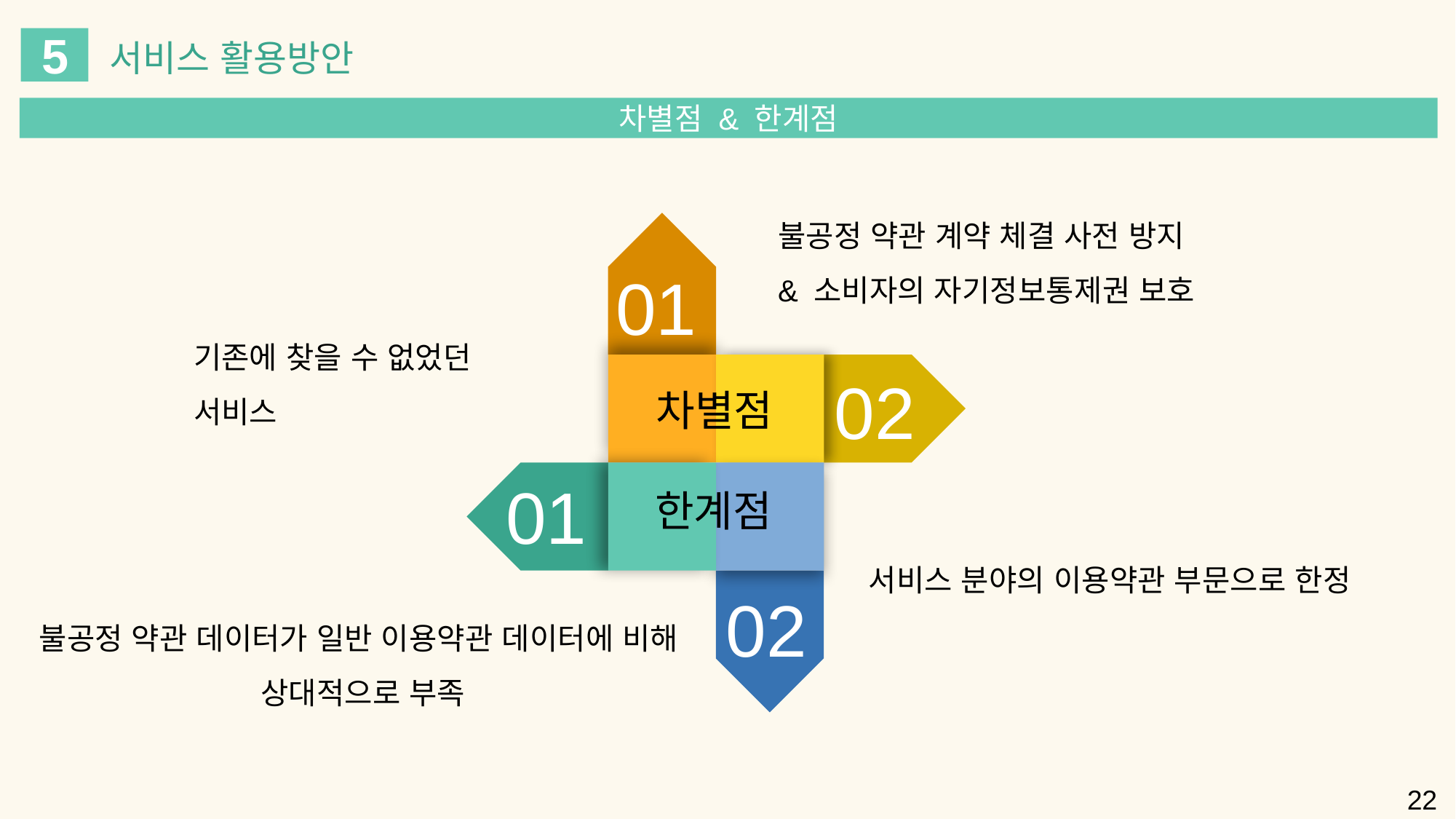

5

서비스 활용방안
차별점 & 한계점
불공정 약관 계약 체결 사전 방지
& 소비자의 자기정보통제권 보호

01
기존에 찾을 수 없었던 서비스
02
차별점
01
한계점
서비스 분야의 이용약관 부문으로 한정
02
불공정 약관 데이터가 일반 이용약관 데이터에 비해
상대적으로 부족
22